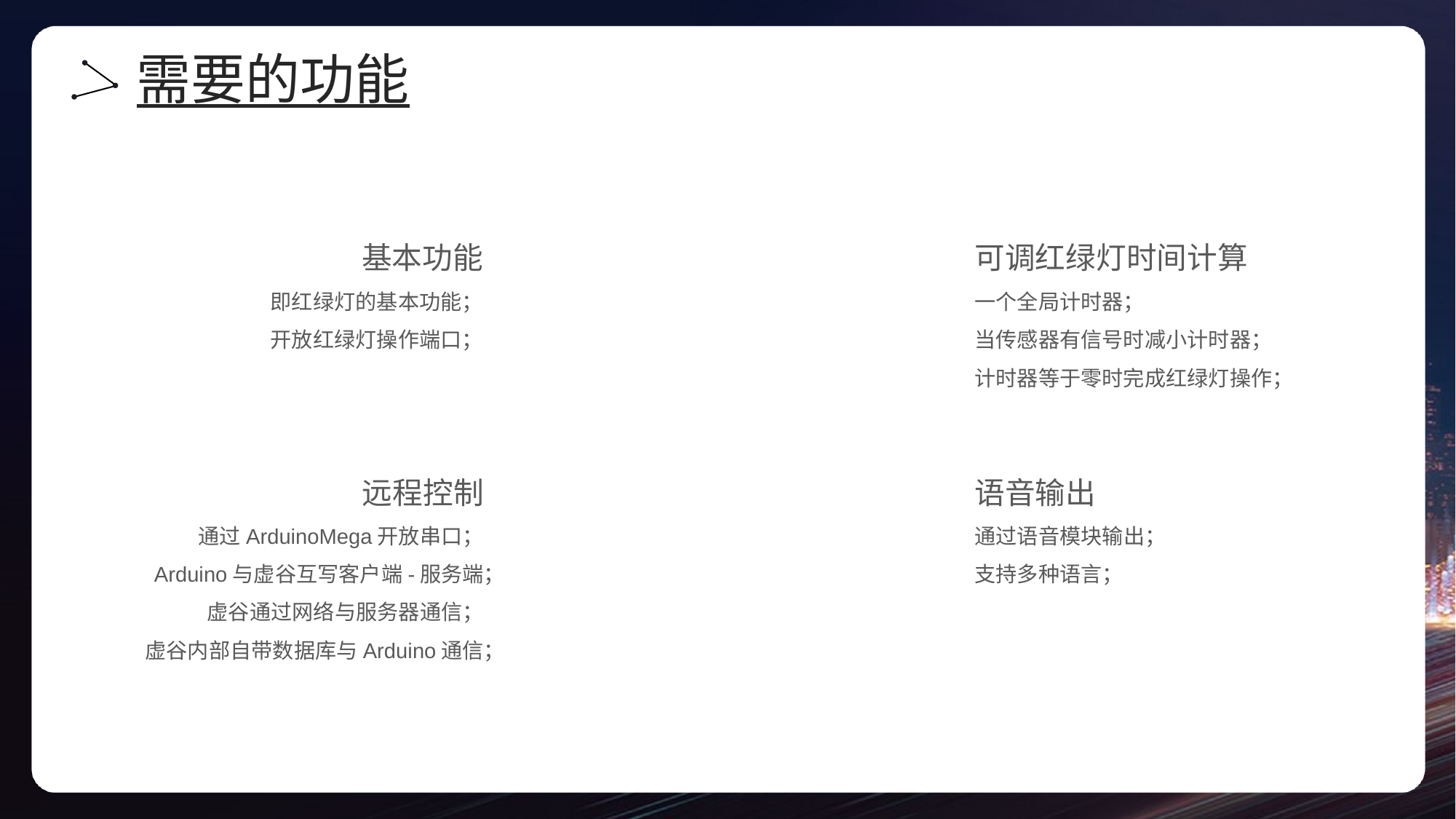

需要的功能

基本功能
即红绿灯的基本功能；
开放红绿灯操作端口；
可调红绿灯时间计算
一个全局计时器；
当传感器有信号时减小计时器；
计时器等于零时完成红绿灯操作；
远程控制
通过ArduinoMega开放串口；
Arduino与虚谷互写客户端-服务端；
虚谷通过网络与服务器通信；
虚谷内部自带数据库与Arduino通信；
语音输出
通过语音模块输出；
支持多种语言；